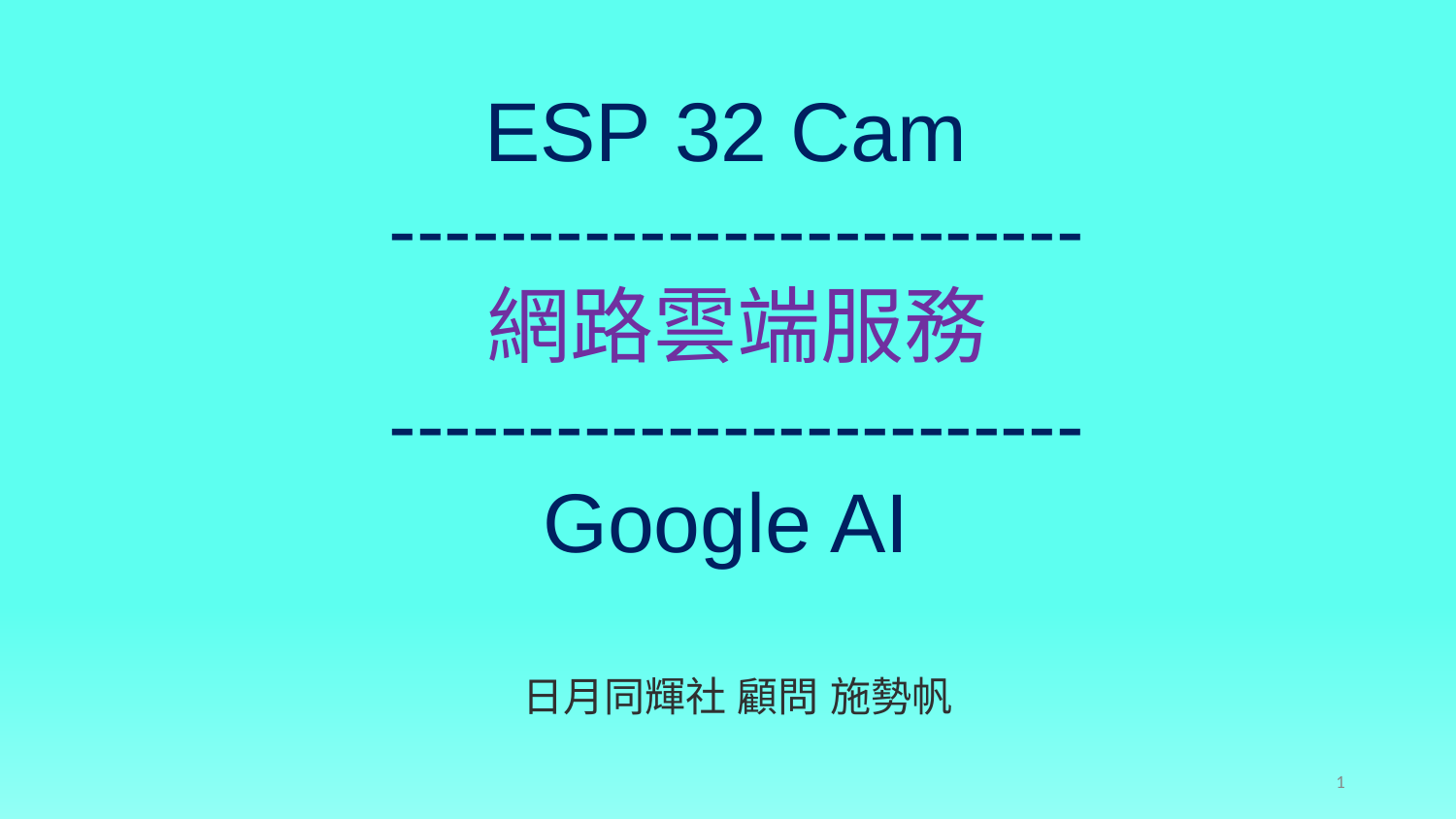

#
ESP 32 Cam
-------------------------
網路雲端服務
-------------------------
Google AI

日月同輝社 顧問 施勢帆

1